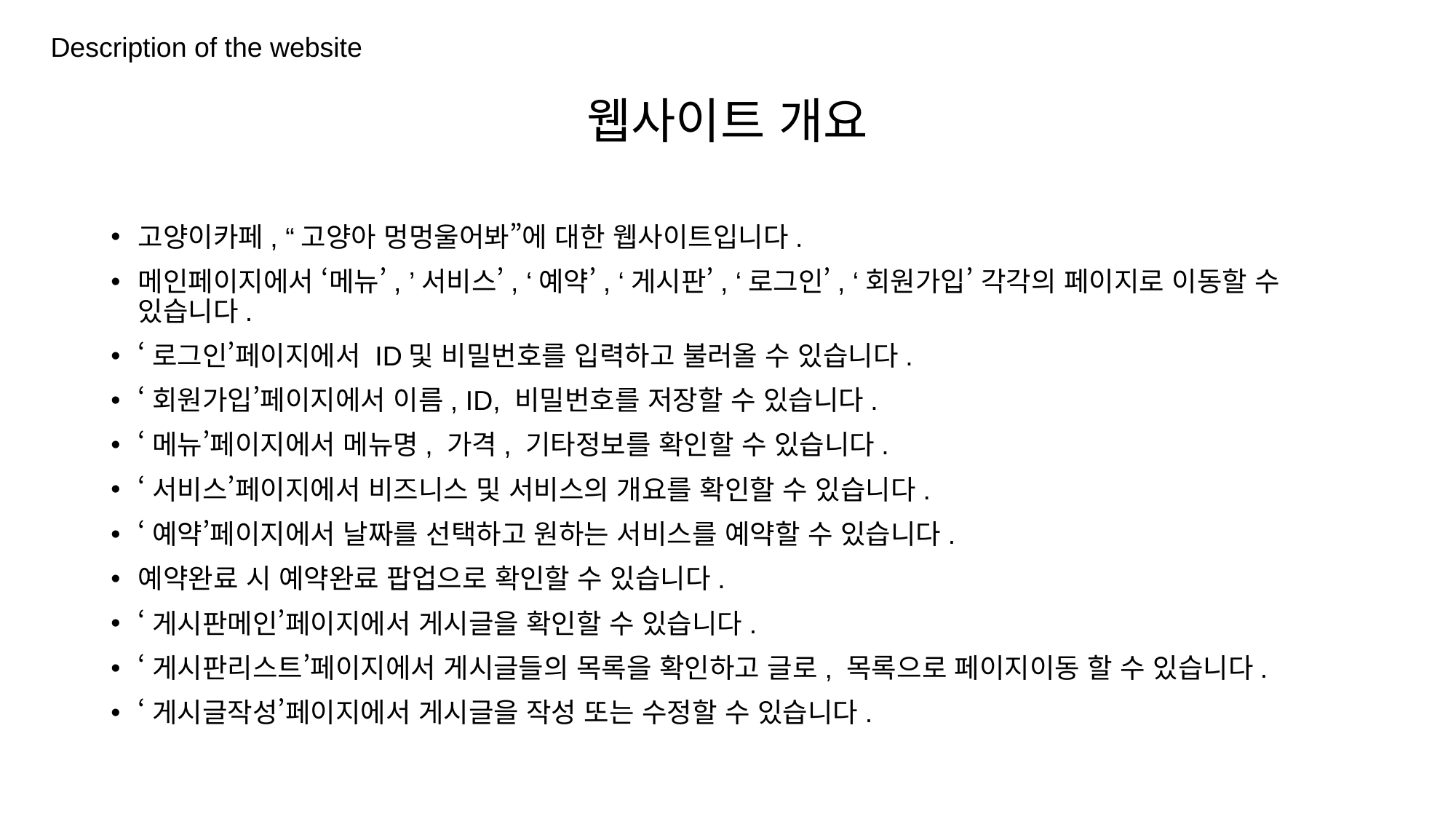

Description of the website
# 웹사이트 개요
고양이카페, “고양아 멍멍울어봐”에 대한 웹사이트입니다.
메인페이지에서 ‘메뉴’, ’서비스’, ‘예약’, ‘게시판’, ‘로그인’, ‘회원가입’ 각각의 페이지로 이동할 수 있습니다.
‘로그인’페이지에서 ID및 비밀번호를 입력하고 불러올 수 있습니다.
‘회원가입’페이지에서 이름, ID, 비밀번호를 저장할 수 있습니다.
‘메뉴’페이지에서 메뉴명, 가격, 기타정보를 확인할 수 있습니다.
‘서비스’페이지에서 비즈니스 및 서비스의 개요를 확인할 수 있습니다.
‘예약’페이지에서 날짜를 선택하고 원하는 서비스를 예약할 수 있습니다.
예약완료 시 예약완료 팝업으로 확인할 수 있습니다.
‘게시판메인’페이지에서 게시글을 확인할 수 있습니다.
‘게시판리스트’페이지에서 게시글들의 목록을 확인하고 글로, 목록으로 페이지이동 할 수 있습니다.
‘게시글작성’페이지에서 게시글을 작성 또는 수정할 수 있습니다.